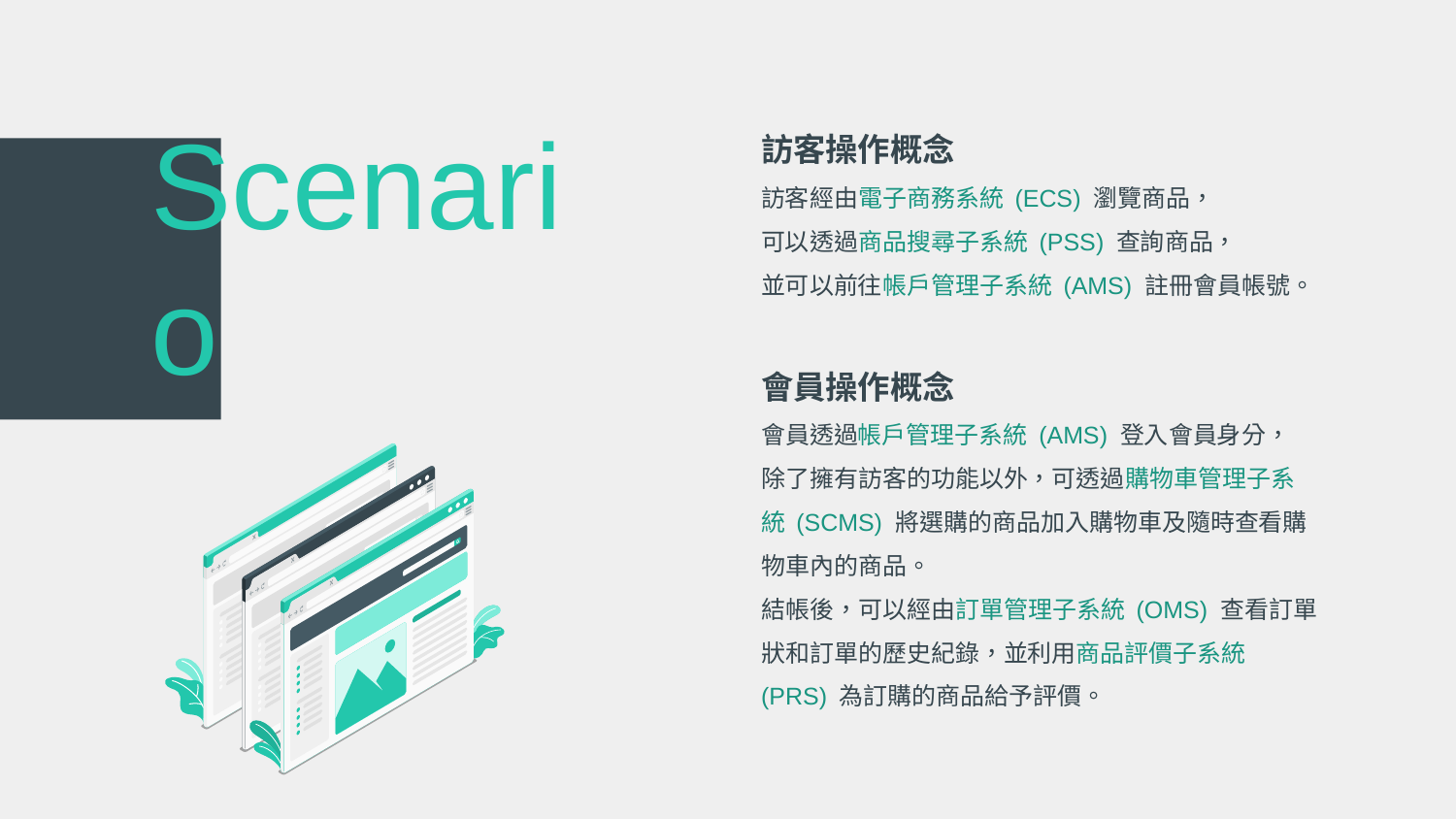

訪客操作概念
訪客經由電子商務系統 (ECS) 瀏覽商品，
可以透過商品搜尋子系統 (PSS) 查詢商品，
並可以前往帳戶管理子系統 (AMS) 註冊會員帳號。

# Scenario
會員操作概念
會員透過帳戶管理子系統 (AMS) 登入會員身分，
除了擁有訪客的功能以外，可透過購物車管理子系統 (SCMS) 將選購的商品加入購物車及隨時查看購物車內的商品。
結帳後，可以經由訂單管理子系統 (OMS) 查看訂單狀和訂單的歷史紀錄，並利用商品評價子系統 (PRS) 為訂購的商品給予評價。